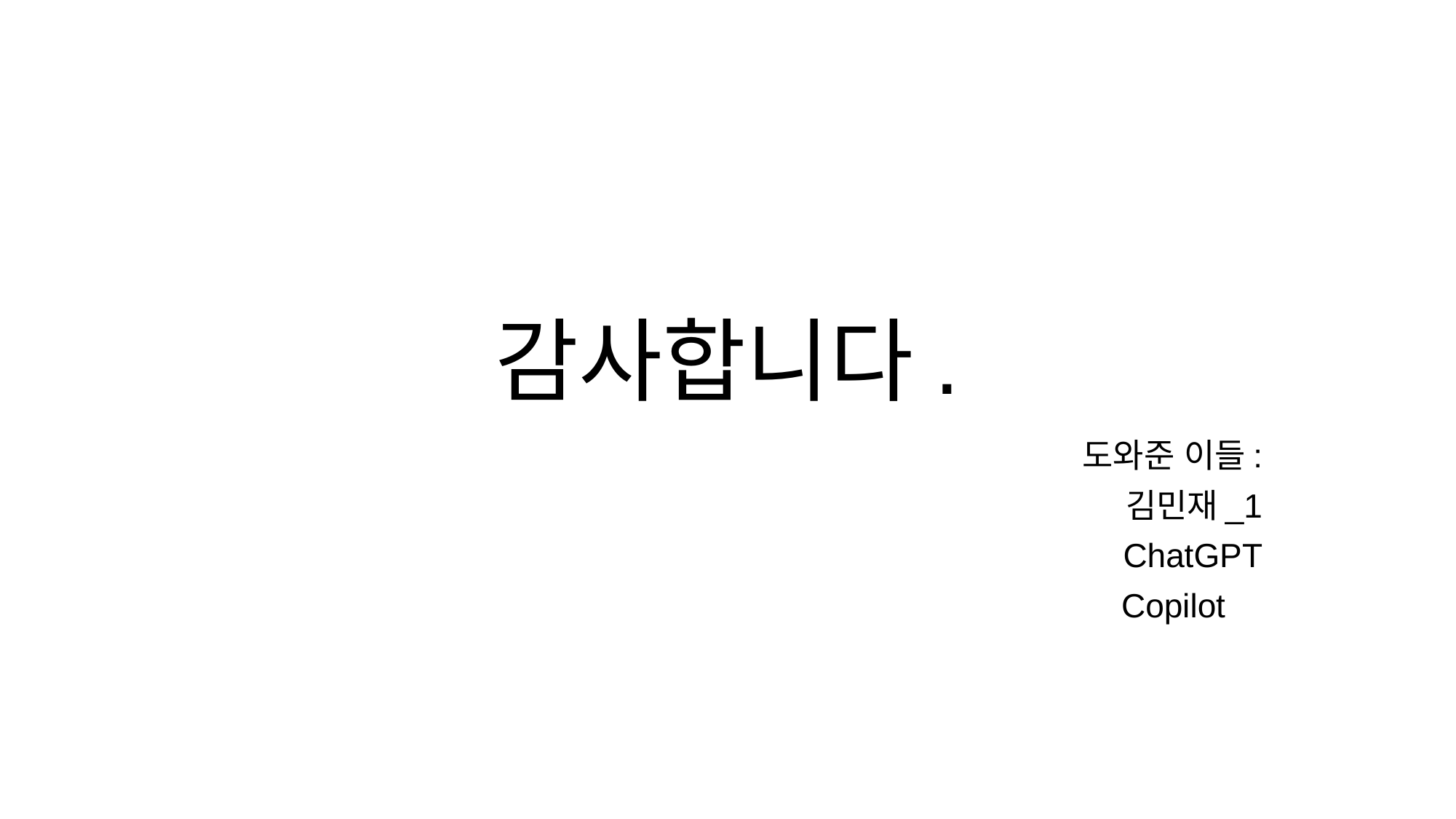

# 감사합니다.
도와준 이들:
김민재_1
ChatGPT
Copilot